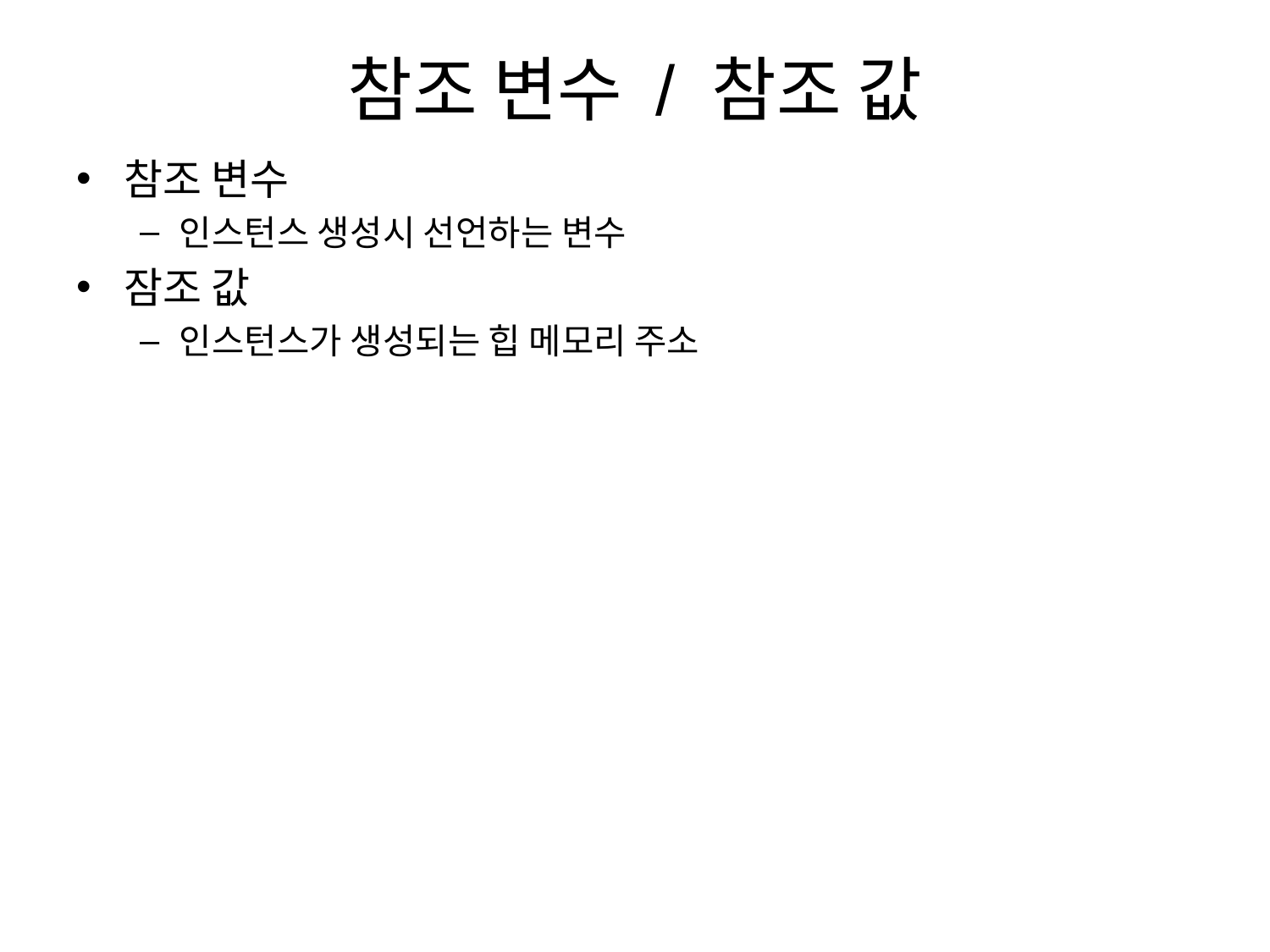

# 참조 변수 / 참조 값
참조 변수
인스턴스 생성시 선언하는 변수
잠조 값
인스턴스가 생성되는 힙 메모리 주소